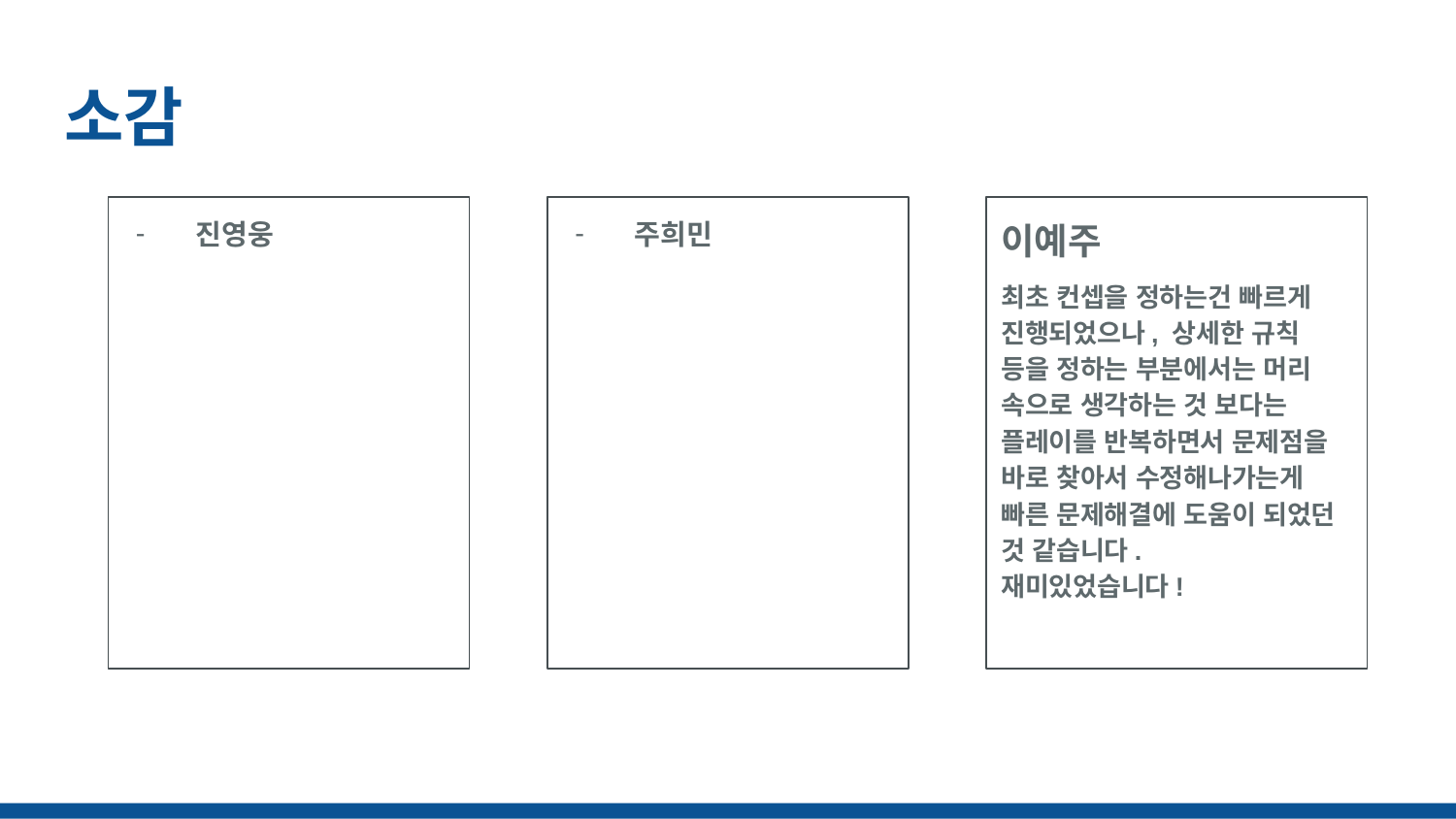

# 소감
진영웅

주희민

이예주

최초 컨셉을 정하는건 빠르게 진행되었으나, 상세한 규칙 등을 정하는 부분에서는 머리 속으로 생각하는 것 보다는 플레이를 반복하면서 문제점을 바로 찾아서 수정해나가는게 빠른 문제해결에 도움이 되었던 것 같습니다.
재미있었습니다!